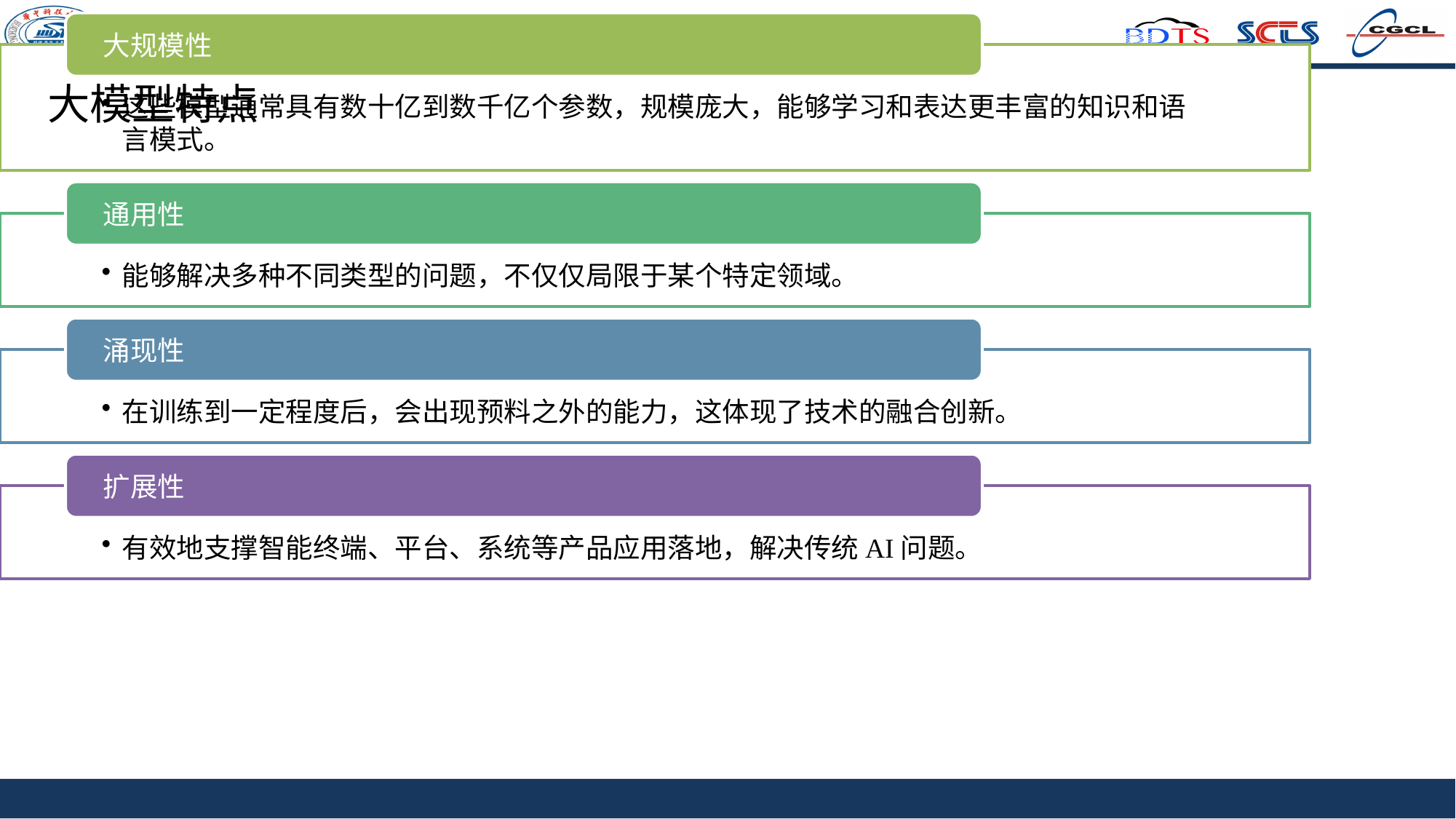

# 大模型特点
这些模型通常具有数十亿到数千亿个参数，规模庞大，能够学习和表达更丰富的知识和语言模式。
大规模性
能够解决多种不同类型的问题，不仅仅局限于某个特定领域。
通用性
在训练到一定程度后，会出现预料之外的能力，这体现了技术的融合创新。
涌现性
有效地支撑智能终端、平台、系统等产品应用落地，解决传统AI问题。
扩展性

35